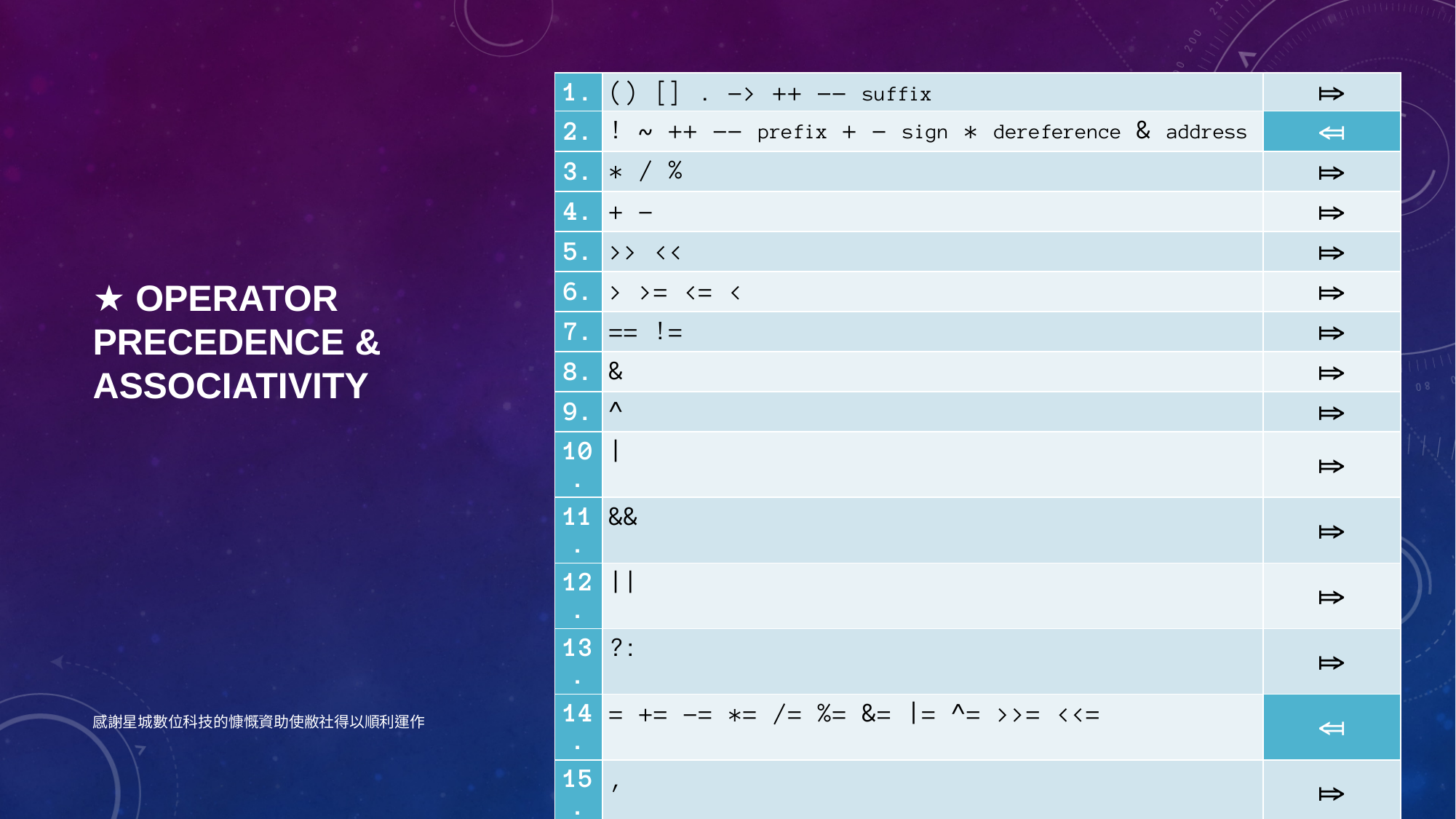

| 1. | () [] . -> ++ -- suffix | ⤇ |
| --- | --- | --- |
| 2. | ! ~ ++ -- prefix + - sign \* dereference & address | ⤆ |
| 3. | \* / % | ⤇ |
| 4. | + - | ⤇ |
| 5. | >> << | ⤇ |
| 6. | > >= <= < | ⤇ |
| 7. | == != | ⤇ |
| 8. | & | ⤇ |
| 9. | ^ | ⤇ |
| 10. | | | ⤇ |
| 11. | && | ⤇ |
| 12. | || | ⤇ |
| 13. | ?: | ⤇ |
| 14. | = += -= \*= /= %= &= |= ^= >>= <<= | ⤆ |
| 15. | , | ⤇ |
# ★ Operator Precedence & Associativity

感謝星城數位科技的慷慨資助使敝社得以順利運作
57